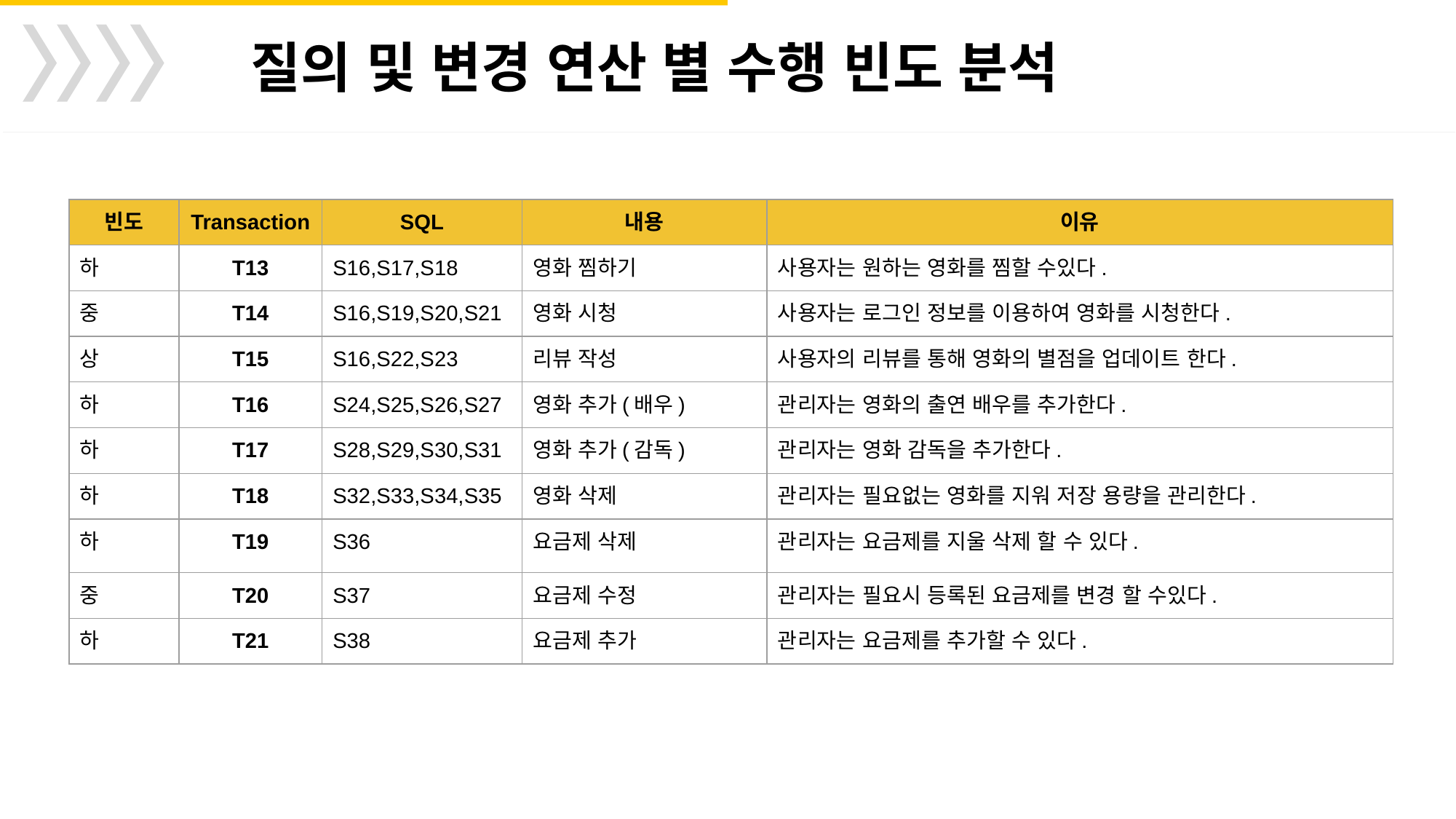

질의 및 변경 연산 별 수행 빈도 분석
| 빈도 | Transaction | SQL | 내용 | 이유 |
| --- | --- | --- | --- | --- |
| 하 | T13 | S16,S17,S18 | 영화 찜하기 | 사용자는 원하는 영화를 찜할 수있다. |
| 중 | T14 | S16,S19,S20,S21 | 영화 시청 | 사용자는 로그인 정보를 이용하여 영화를 시청한다. |
| 상 | T15 | S16,S22,S23 | 리뷰 작성 | 사용자의 리뷰를 통해 영화의 별점을 업데이트 한다. |
| 하 | T16 | S24,S25,S26,S27 | 영화 추가(배우) | 관리자는 영화의 출연 배우를 추가한다. |
| 하 | T17 | S28,S29,S30,S31 | 영화 추가(감독) | 관리자는 영화 감독을 추가한다. |
| 하 | T18 | S32,S33,S34,S35 | 영화 삭제 | 관리자는 필요없는 영화를 지워 저장 용량을 관리한다. |
| 하 | T19 | S36 | 요금제 삭제 | 관리자는 요금제를 지울 삭제 할 수 있다. |
| 중 | T20 | S37 | 요금제 수정 | 관리자는 필요시 등록된 요금제를 변경 할 수있다. |
| 하 | T21 | S38 | 요금제 추가 | 관리자는 요금제를 추가할 수 있다. |